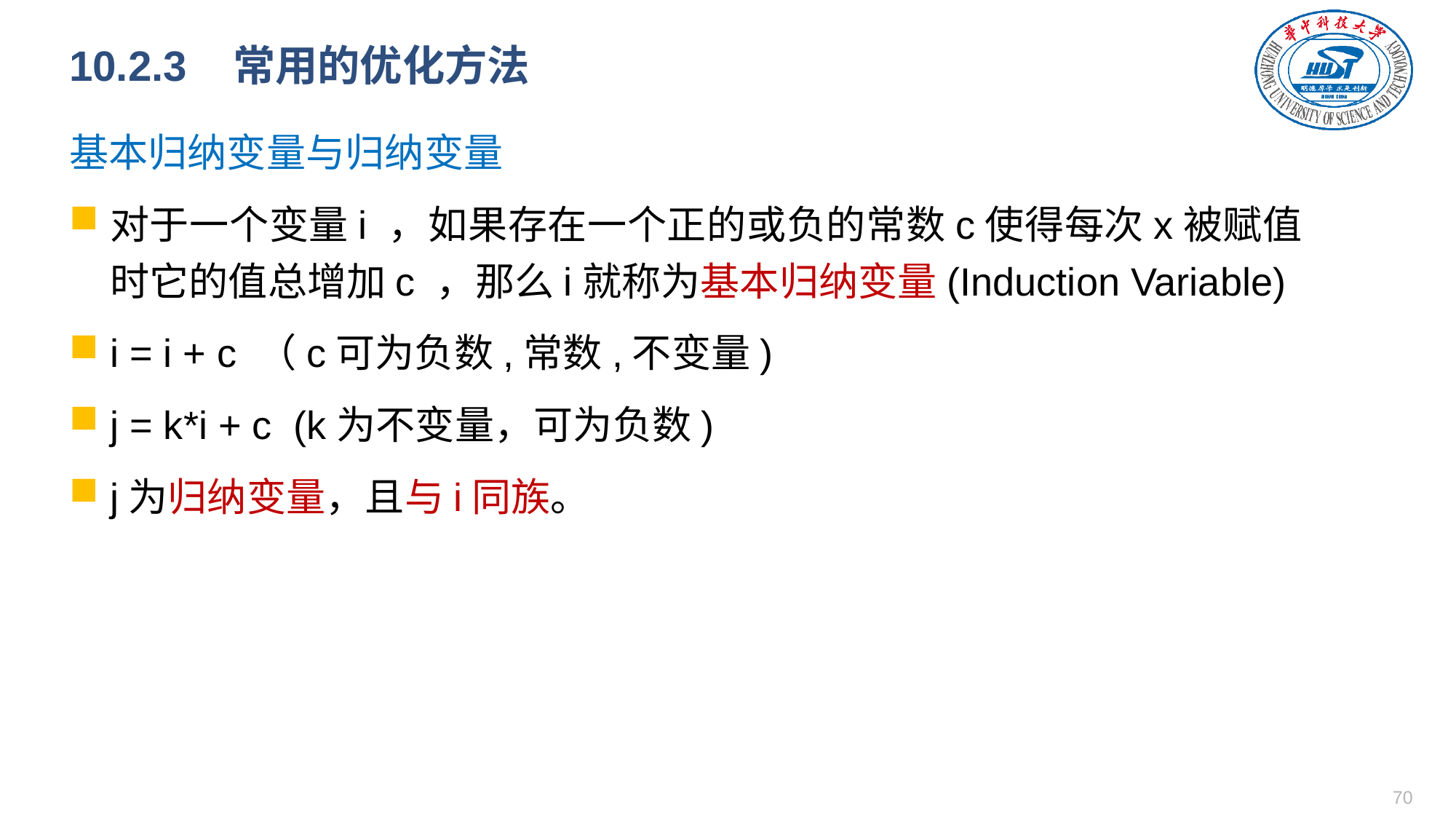

# 10.2.3   常用的优化方法
基本归纳变量与归纳变量
对于一个变量i ，如果存在一个正的或负的常数c使得每次x被赋值时它的值总增加c ，那么i就称为基本归纳变量(Induction Variable)
i = i + c （c可为负数,常数,不变量)
j = k*i + c  (k为不变量，可为负数)
j为归纳变量，且与i同族。
70